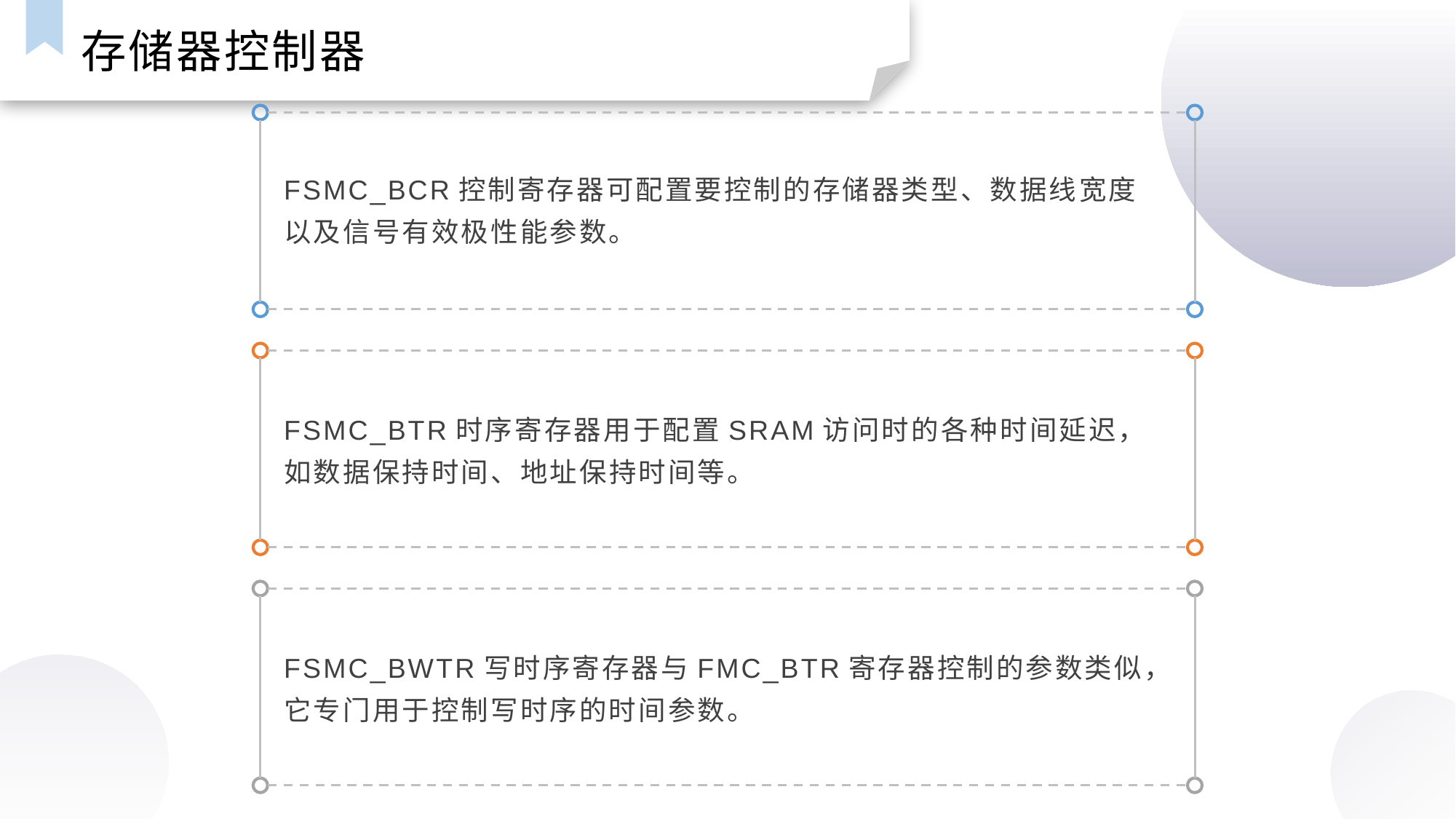

存储器控制器

FSMC_BCR控制寄存器可配置要控制的存储器类型、数据线宽度以及信号有效极性能参数。

FSMC_BTR时序寄存器用于配置SRAM访问时的各种时间延迟，如数据保持时间、地址保持时间等。

FSMC_BWTR写时序寄存器与FMC_BTR寄存器控制的参数类似，它专门用于控制写时序的时间参数。